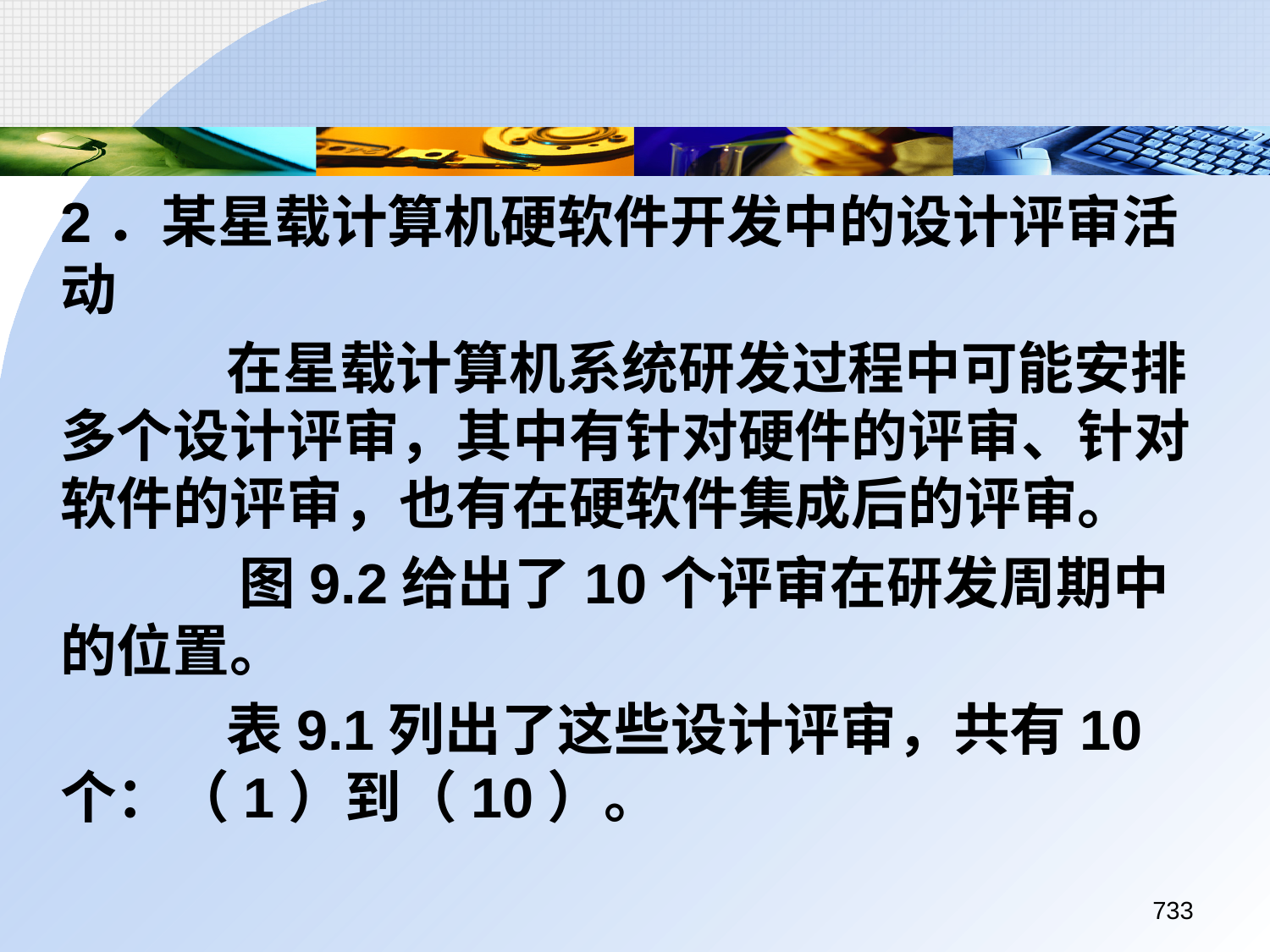

2．某星载计算机硬软件开发中的设计评审活动
		  在星载计算机系统研发过程中可能安排多个设计评审，其中有针对硬件的评审、针对软件的评审，也有在硬软件集成后的评审。
		   图9.2给出了10个评审在研发周期中的位置。
		  表9.1列出了这些设计评审，共有10个：（1）到（10）。

733